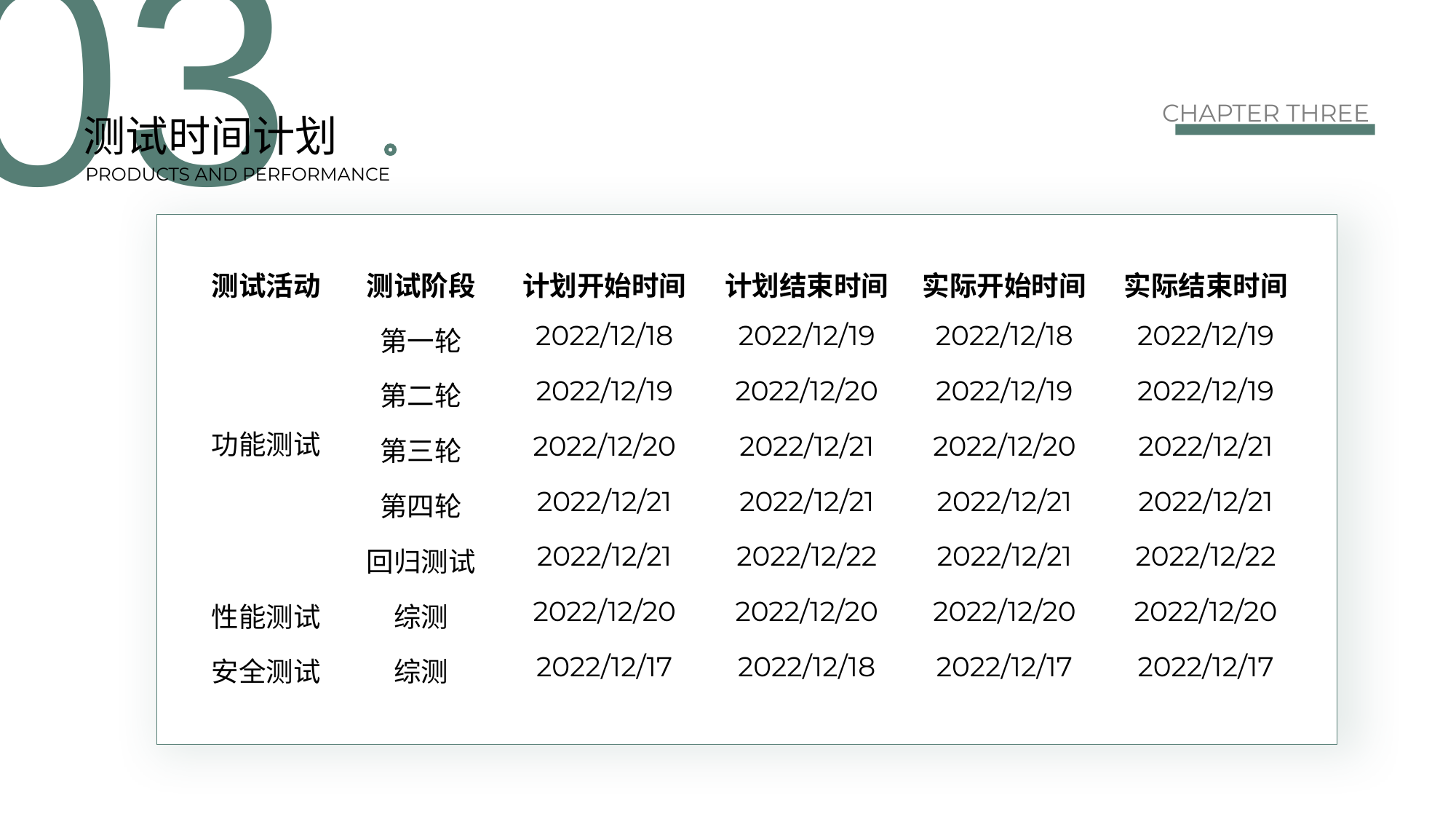

03
CHAPTER THREE
测试时间计划

PRODUCTS AND PERFORMANCE

| 测试活动 | 测试阶段 | 计划开始时间 | 计划结束时间 | 实际开始时间 | 实际结束时间 |
| --- | --- | --- | --- | --- | --- |
| 功能测试 | 第一轮 | 2022/12/18 | 2022/12/19 | 2022/12/18 | 2022/12/19 |
|  | 第二轮 | 2022/12/19 | 2022/12/20 | 2022/12/19 | 2022/12/19 |
|  | 第三轮 | 2022/12/20 | 2022/12/21 | 2022/12/20 | 2022/12/21 |
|  | 第四轮 | 2022/12/21 | 2022/12/21 | 2022/12/21 | 2022/12/21 |
|  | 回归测试 | 2022/12/21 | 2022/12/22 | 2022/12/21 | 2022/12/22 |
| 性能测试 | 综测 | 2022/12/20 | 2022/12/20 | 2022/12/20 | 2022/12/20 |
| 安全测试 | 综测 | 2022/12/17 | 2022/12/18 | 2022/12/17 | 2022/12/17 |